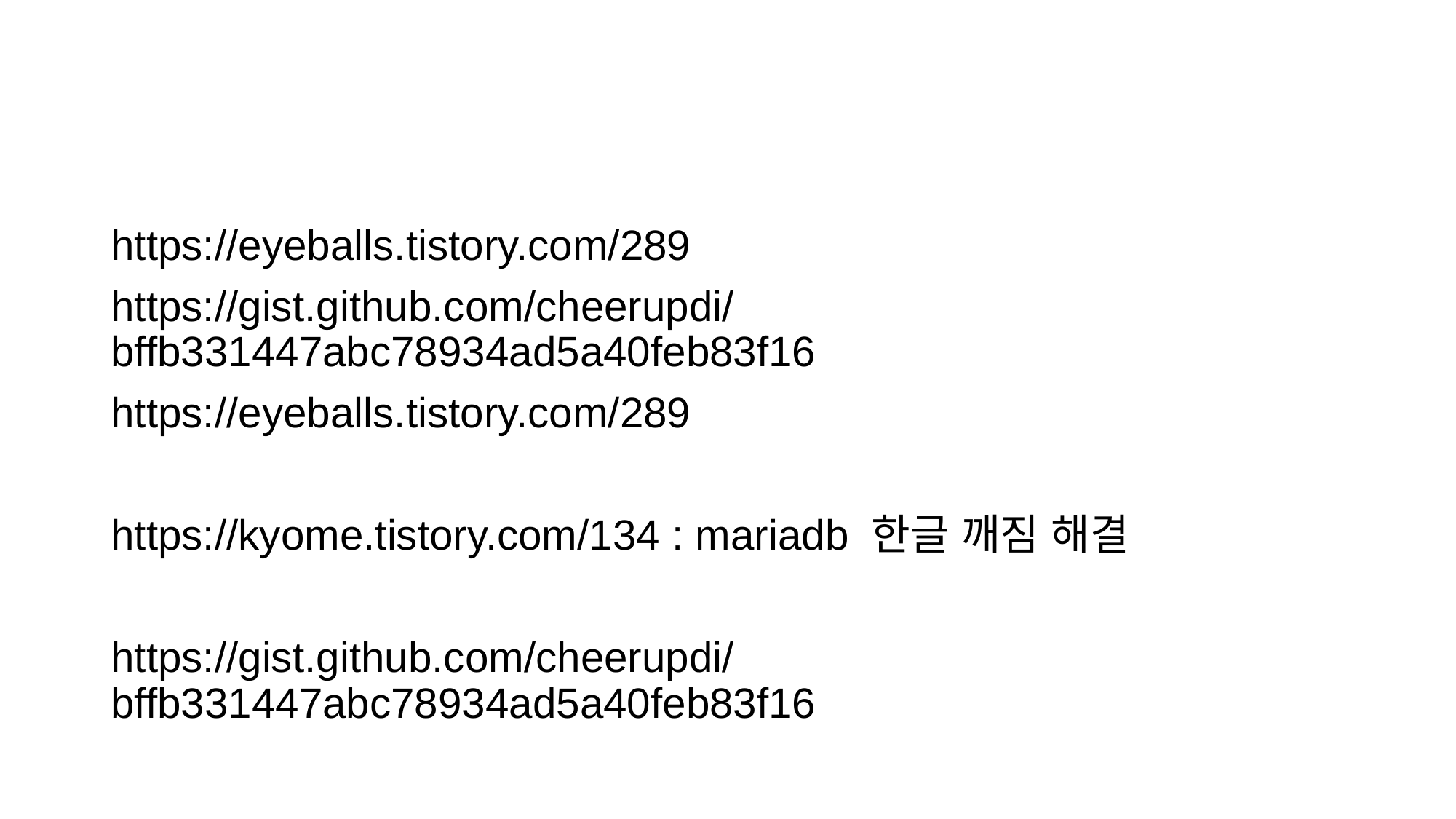

#
https://eyeballs.tistory.com/289
https://gist.github.com/cheerupdi/bffb331447abc78934ad5a40feb83f16
https://eyeballs.tistory.com/289

https://kyome.tistory.com/134 : mariadb 한글 깨짐 해결

https://gist.github.com/cheerupdi/bffb331447abc78934ad5a40feb83f16